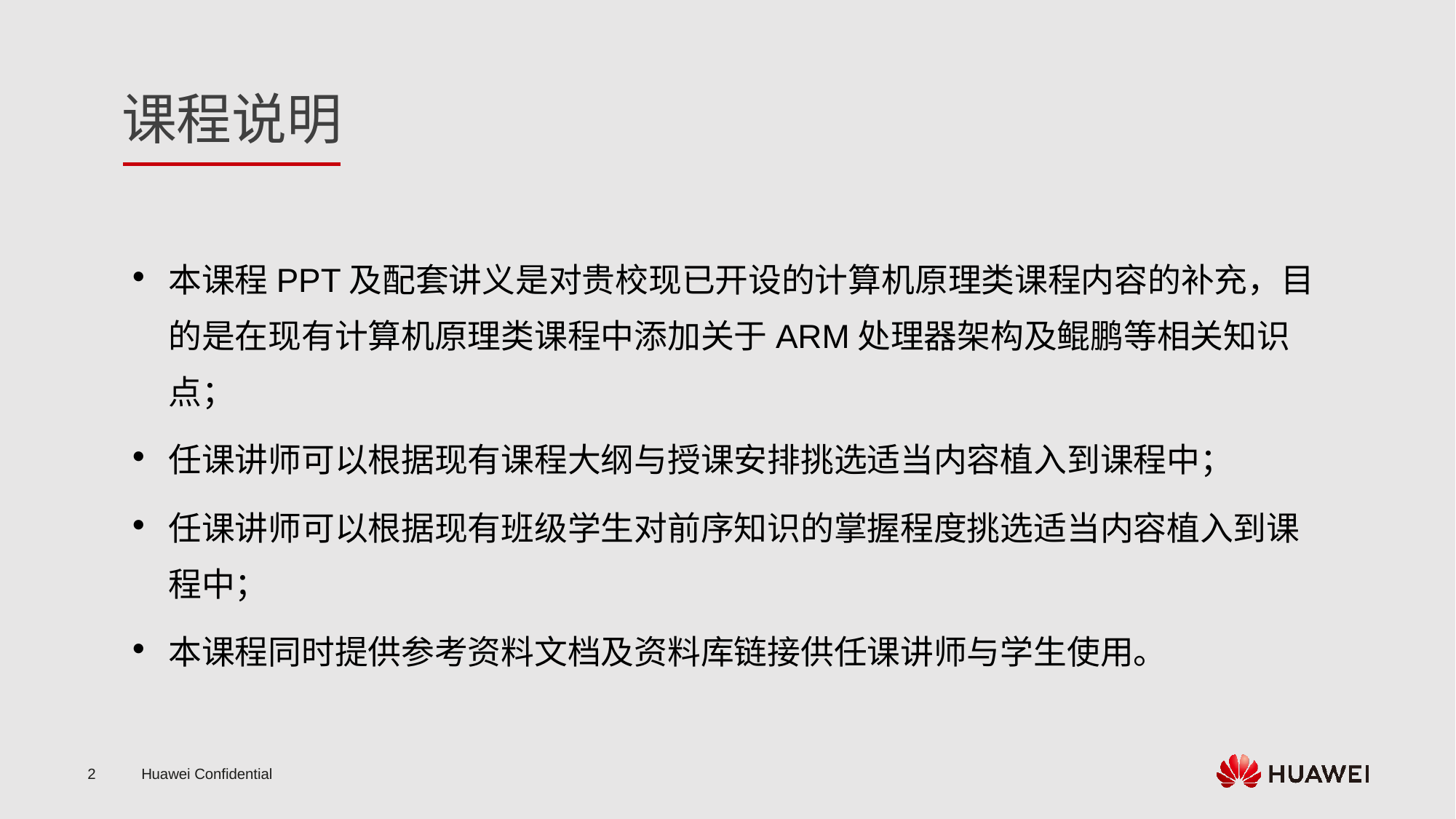

课程说明
本课程PPT及配套讲义是对贵校现已开设的计算机原理类课程内容的补充，目的是在现有计算机原理类课程中添加关于ARM处理器架构及鲲鹏等相关知识点；
任课讲师可以根据现有课程大纲与授课安排挑选适当内容植入到课程中；
任课讲师可以根据现有班级学生对前序知识的掌握程度挑选适当内容植入到课程中；
本课程同时提供参考资料文档及资料库链接供任课讲师与学生使用。